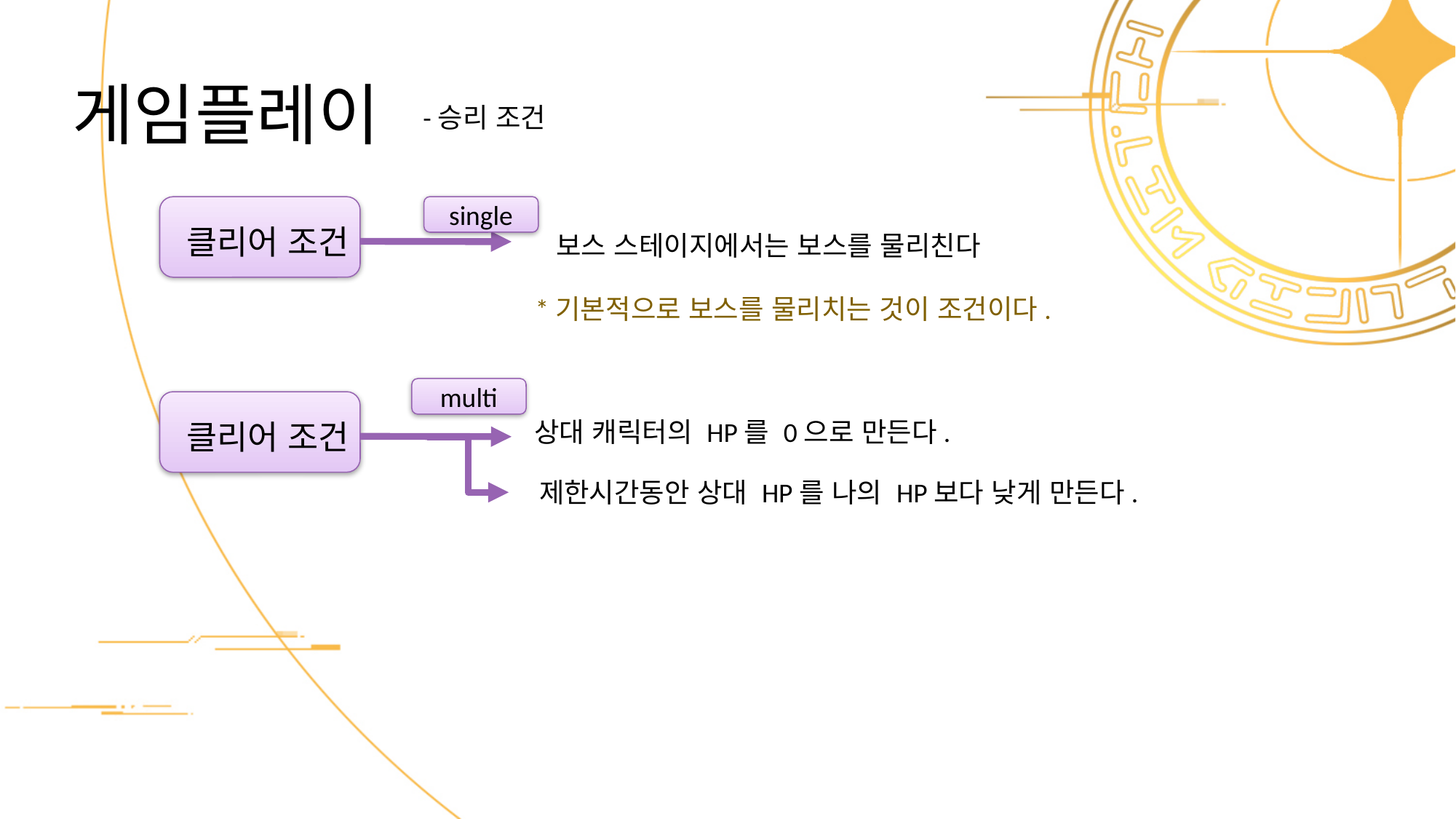

# 게임플레이
-승리 조건
single

클리어 조건
보스 스테이지에서는 보스를 물리친다
*기본적으로 보스를 물리치는 것이 조건이다.
multi

상대 캐릭터의 HP를 0으로 만든다.
클리어 조건
제한시간동안 상대 HP를 나의 HP보다 낮게 만든다.